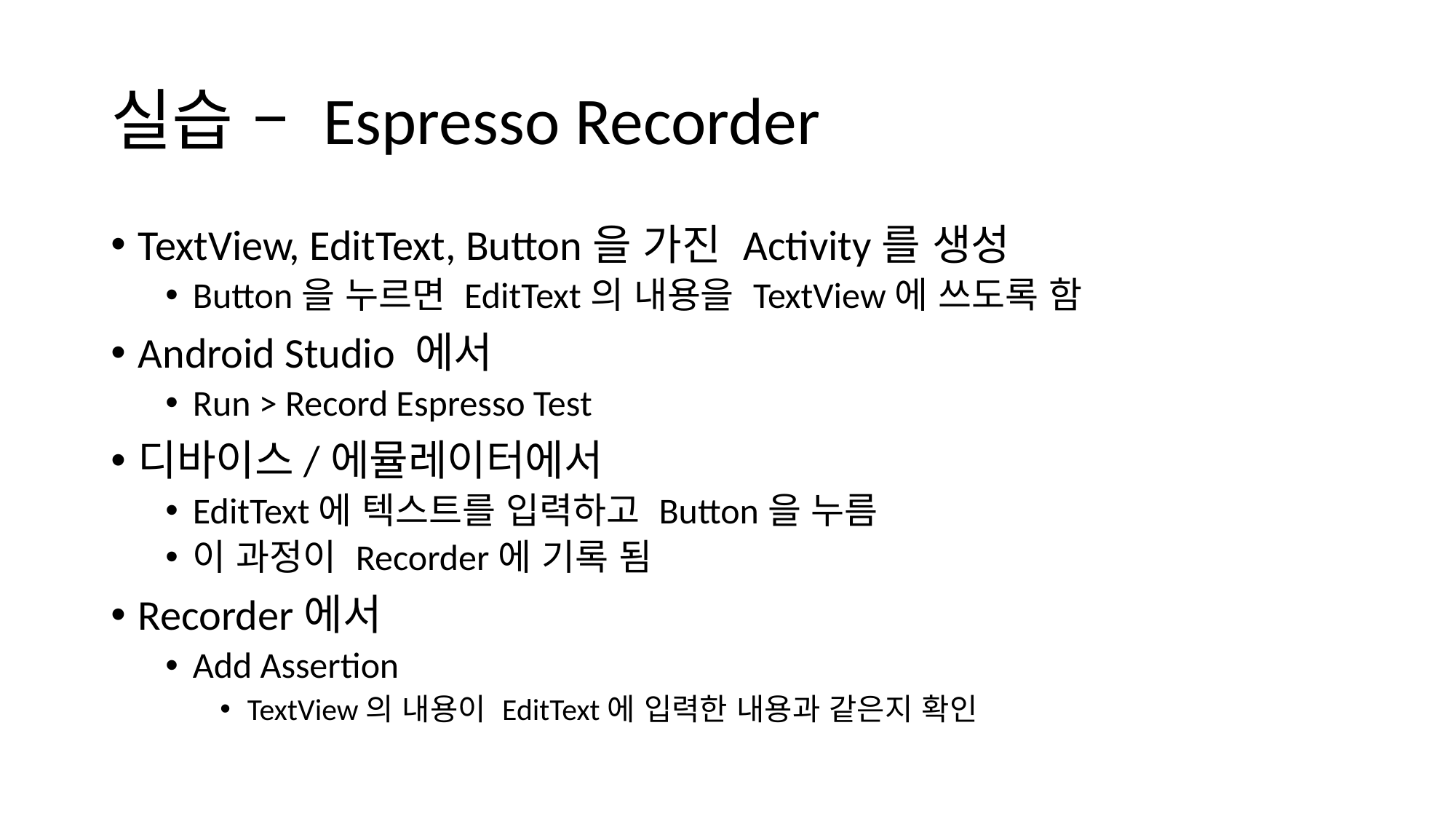

# 실습 – Espresso Recorder
TextView, EditText, Button을 가진 Activity를 생성
Button을 누르면 EditText의 내용을 TextView에 쓰도록 함
Android Studio 에서
Run > Record Espresso Test
디바이스/에뮬레이터에서
EditText에 텍스트를 입력하고 Button을 누름
이 과정이 Recorder에 기록 됨
Recorder에서
Add Assertion
TextView의 내용이 EditText에 입력한 내용과 같은지 확인